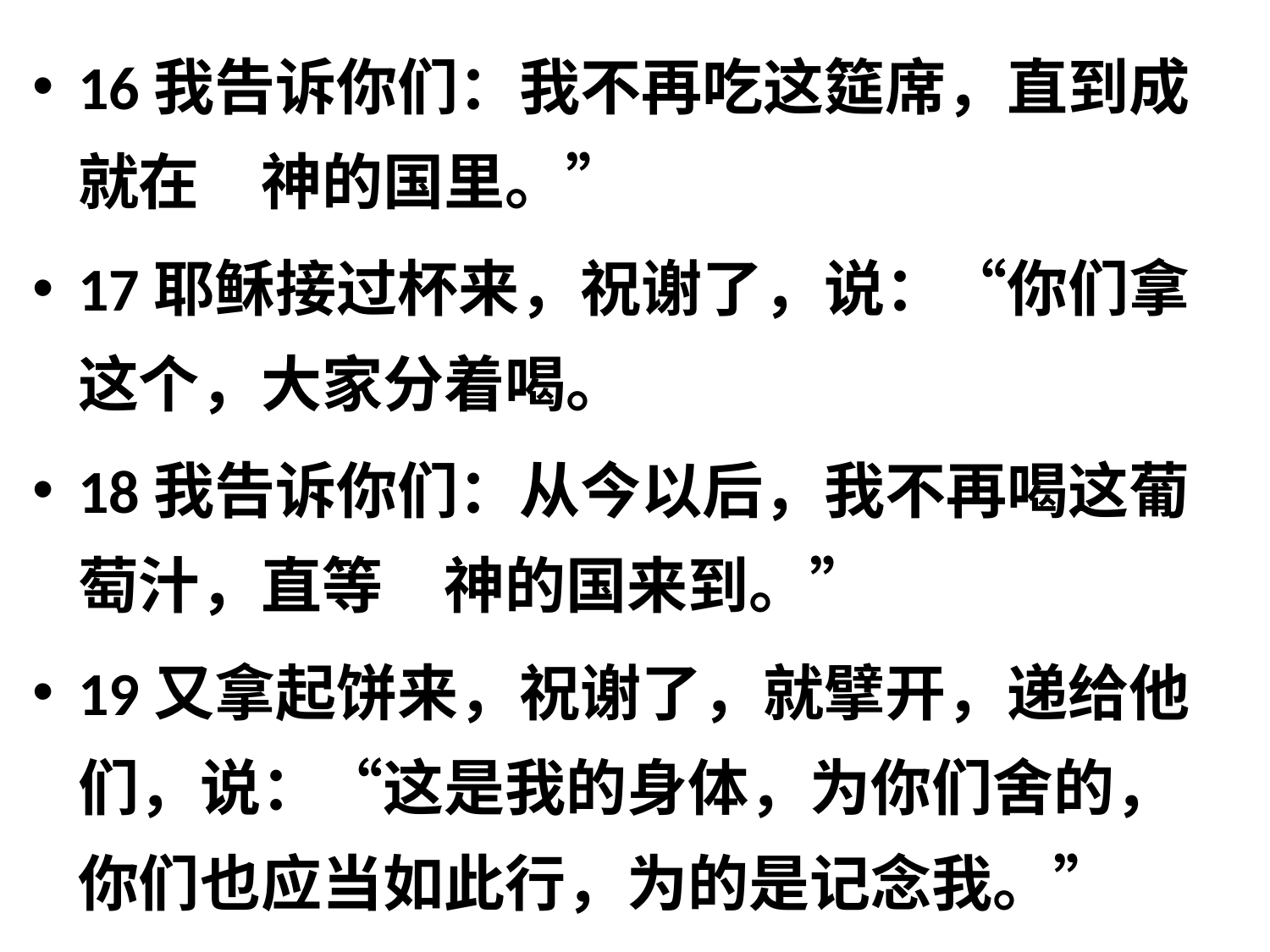

16我告诉你们：我不再吃这筵席，直到成就在　神的国里。”
17耶稣接过杯来，祝谢了，说：“你们拿这个，大家分着喝。
18我告诉你们：从今以后，我不再喝这葡萄汁，直等　神的国来到。”
19又拿起饼来，祝谢了，就擘开，递给他们，说：“这是我的身体，为你们舍的，你们也应当如此行，为的是记念我。”